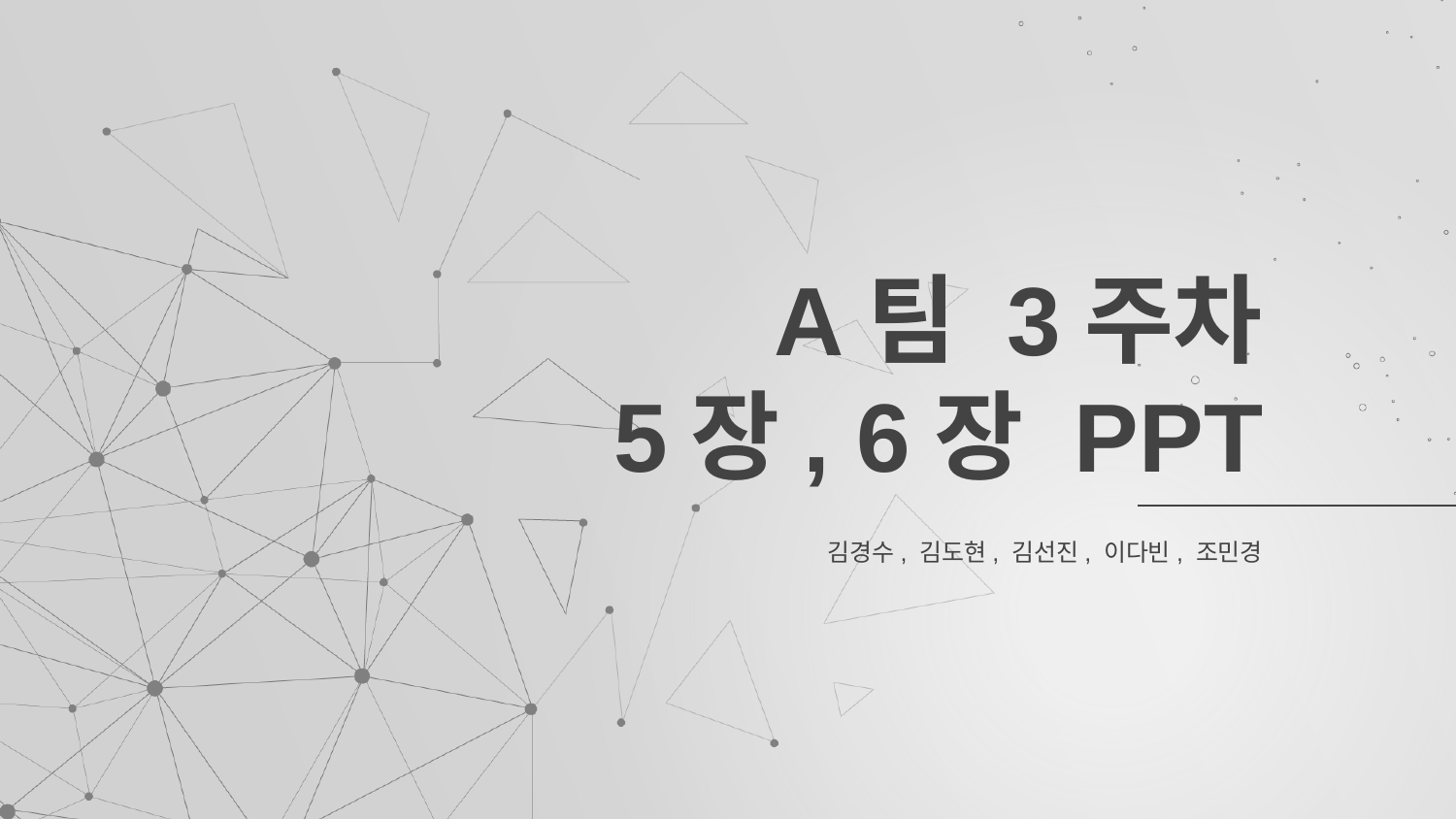

# A팀 3주차 5장, 6장 PPT
김경수, 김도현, 김선진, 이다빈, 조민경